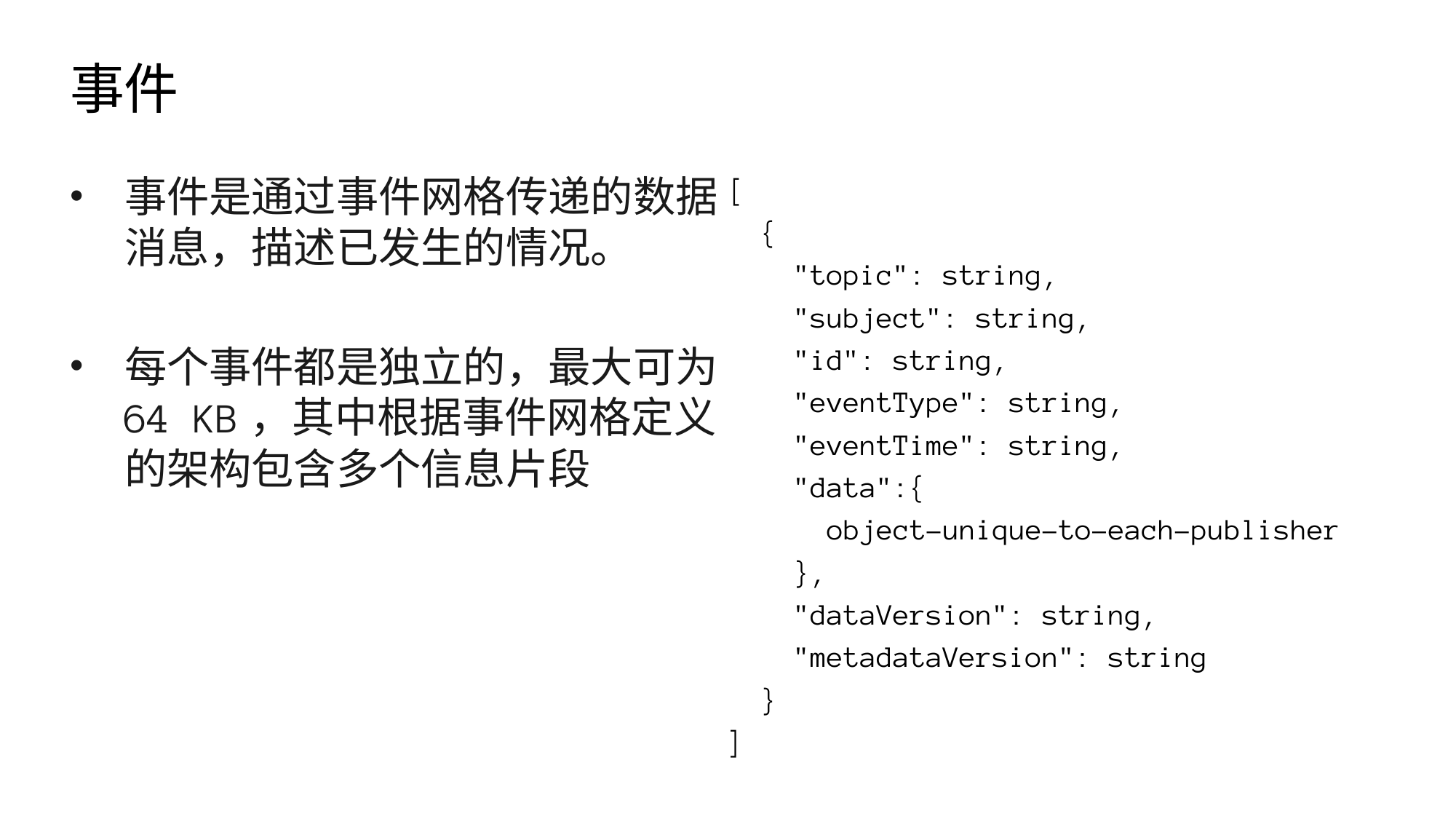

# 事件
事件是通过事件网格传递的数据消息，描述已发生的情况。

每个事件都是独立的，最大可为 64 KB，其中根据事件网格定义的架构包含多个信息片段
[
  {
    "topic": string,
    "subject": string,
    "id": string,
    "eventType": string,
    "eventTime": string,
    "data":{
      object-unique-to-each-publisher
    },
    "dataVersion": string,
    "metadataVersion": string
  }
]